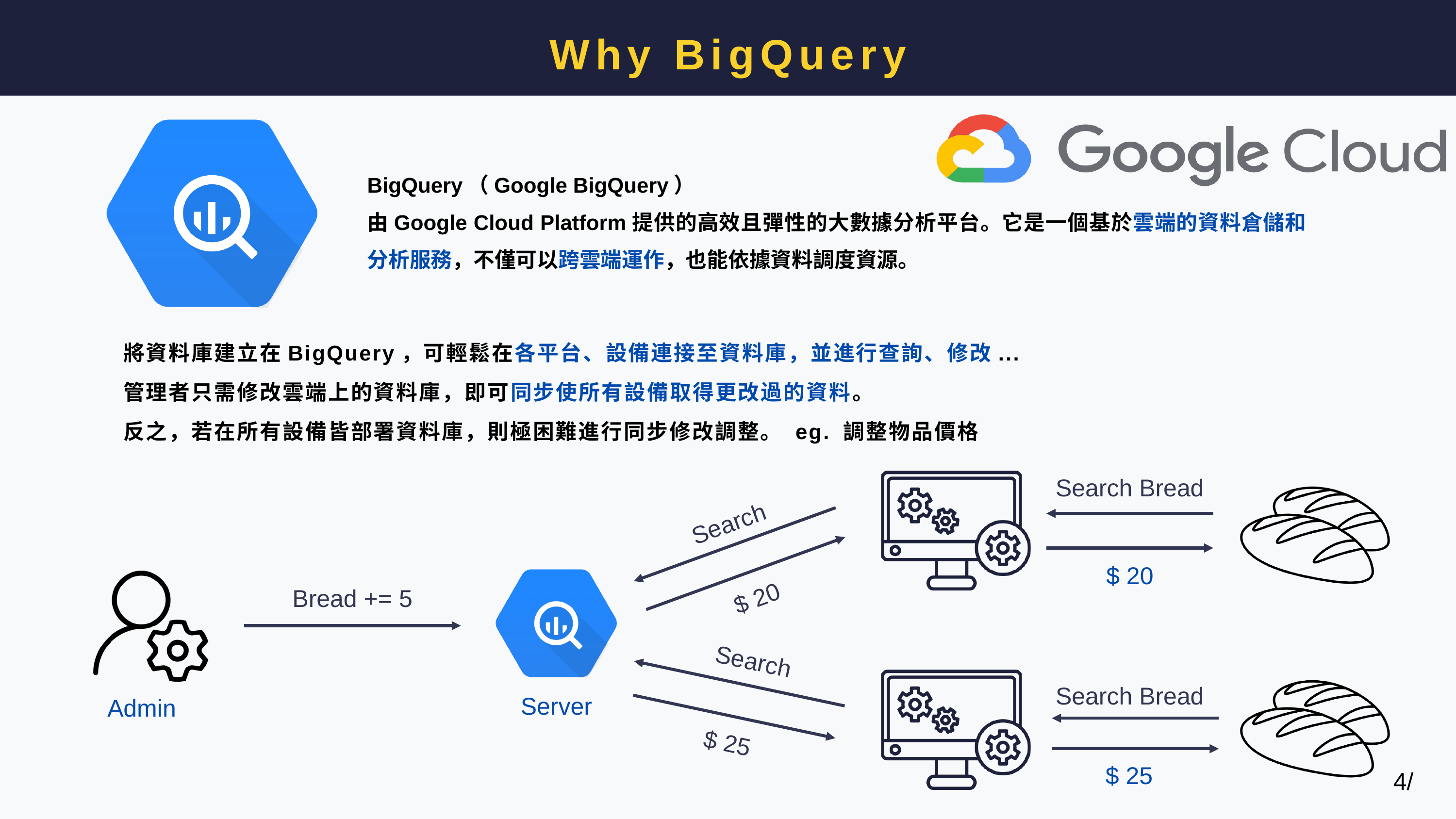

Why BigQuery

BigQuery（Google BigQuery）
由Google Cloud Platform提供的高效且彈性的大數據分析平台。它是一個基於雲端的資料倉儲和分析服務，不僅可以跨雲端運作，也能依據資料調度資源。
將資料庫建立在BigQuery，可輕鬆在各平台、設備連接至資料庫，並進行查詢、修改...
管理者只需修改雲端上的資料庫，即可同步使所有設備取得更改過的資料。
反之，若在所有設備皆部署資料庫，則極困難進行同步修改調整。 eg. 調整物品價格
Search Bread

Search

$ 20

Bread += 5
$ 20

Search

Search Bread

Server
Admin

$ 25

$ 25
4/